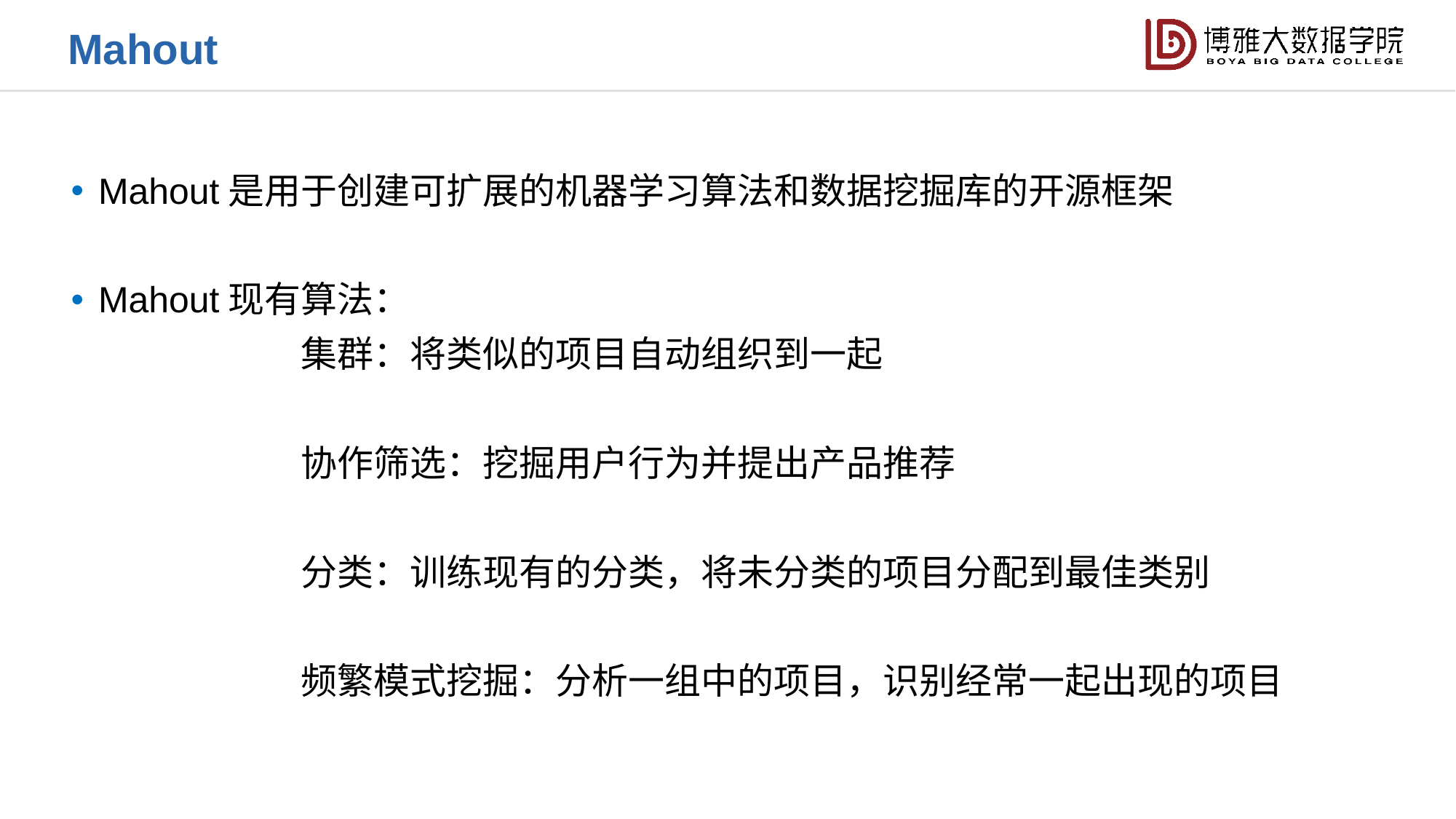

Mahout

Mahout是用于创建可扩展的机器学习算法和数据挖掘库的开源框架

Mahout现有算法：
                           集群：将类似的项目自动组织到一起

                           协作筛选：挖掘用户行为并提出产品推荐

                           分类：训练现有的分类，将未分类的项目分配到最佳类别

                           频繁模式挖掘：分析一组中的项目，识别经常一起出现的项目